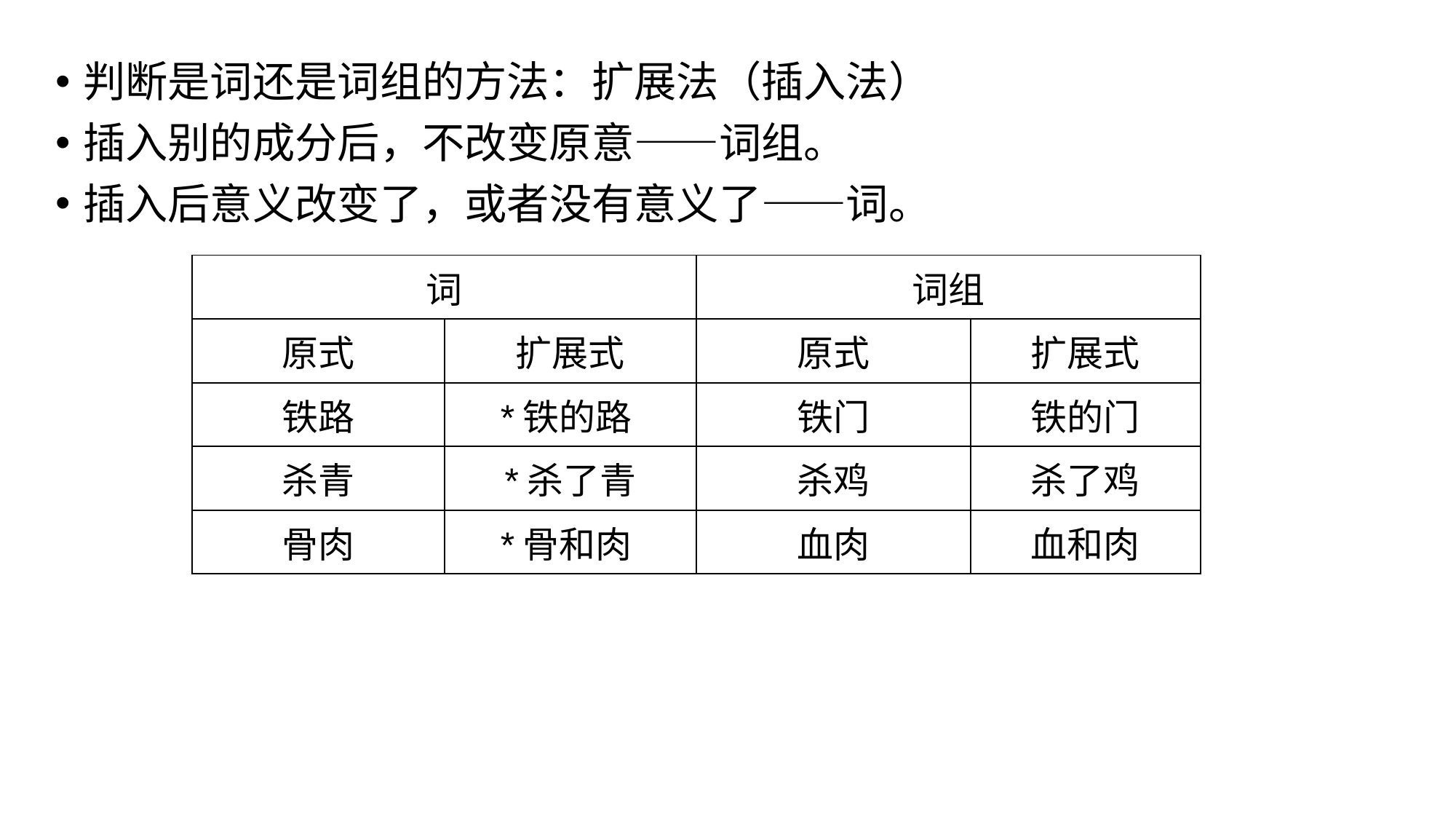

判断是词还是词组的方法：扩展法（插入法）
插入别的成分后，不改变原意——词组。
插入后意义改变了，或者没有意义了——词。
| 词 |  | 词组 |  |
| --- | --- | --- | --- |
| 原式 | 扩展式 | 原式 | 扩展式 |
| 铁路 | \*铁的路 | 铁门 | 铁的门 |
| 杀青 | \*杀了青 | 杀鸡 | 杀了鸡 |
| 骨肉 | \*骨和肉 | 血肉 | 血和肉 |